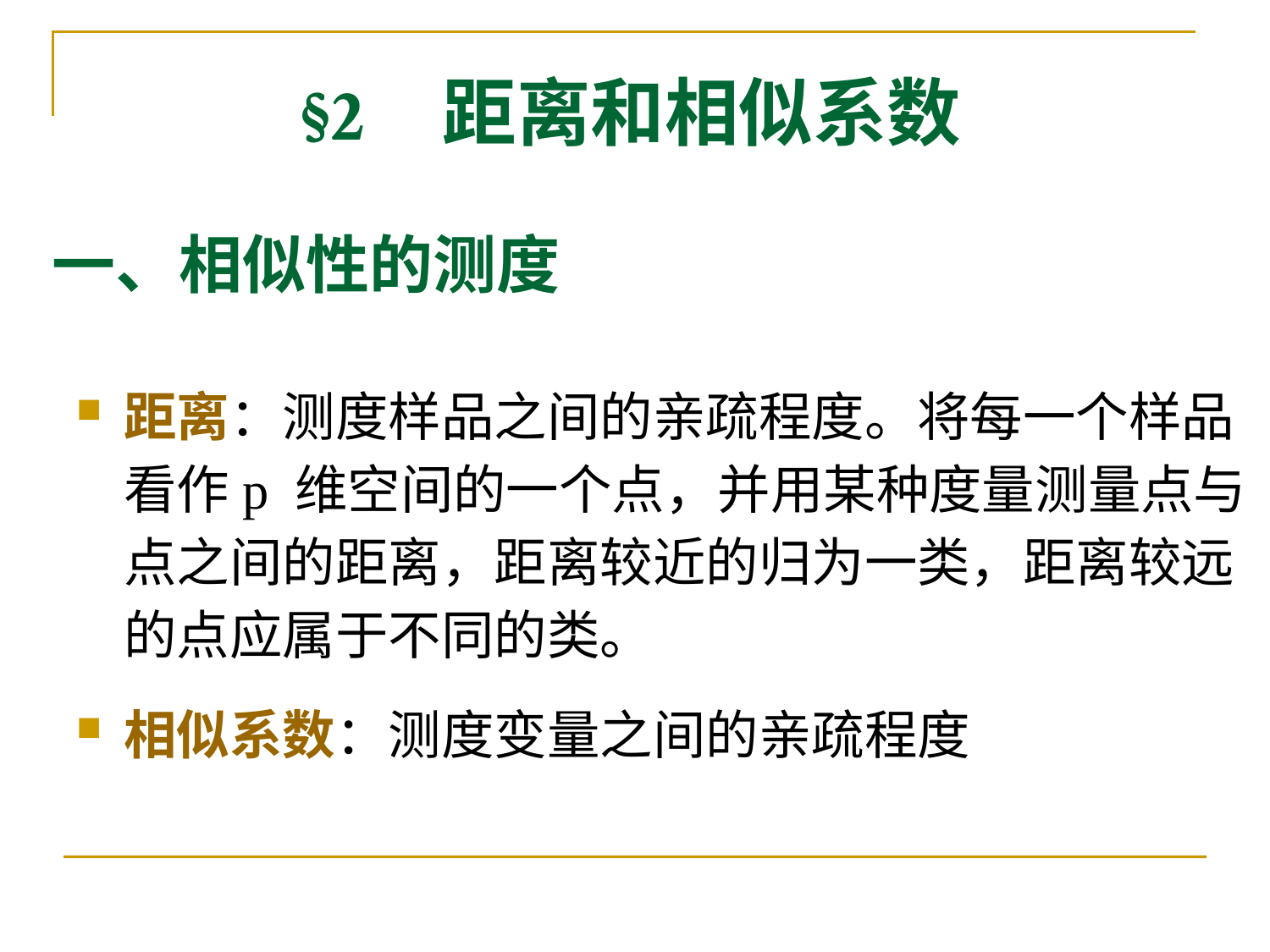

§2    距离和相似系数
# 一、相似性的测度
距离：测度样品之间的亲疏程度。将每一个样品看作p 维空间的一个点，并用某种度量测量点与点之间的距离，距离较近的归为一类，距离较远的点应属于不同的类。
相似系数：测度变量之间的亲疏程度